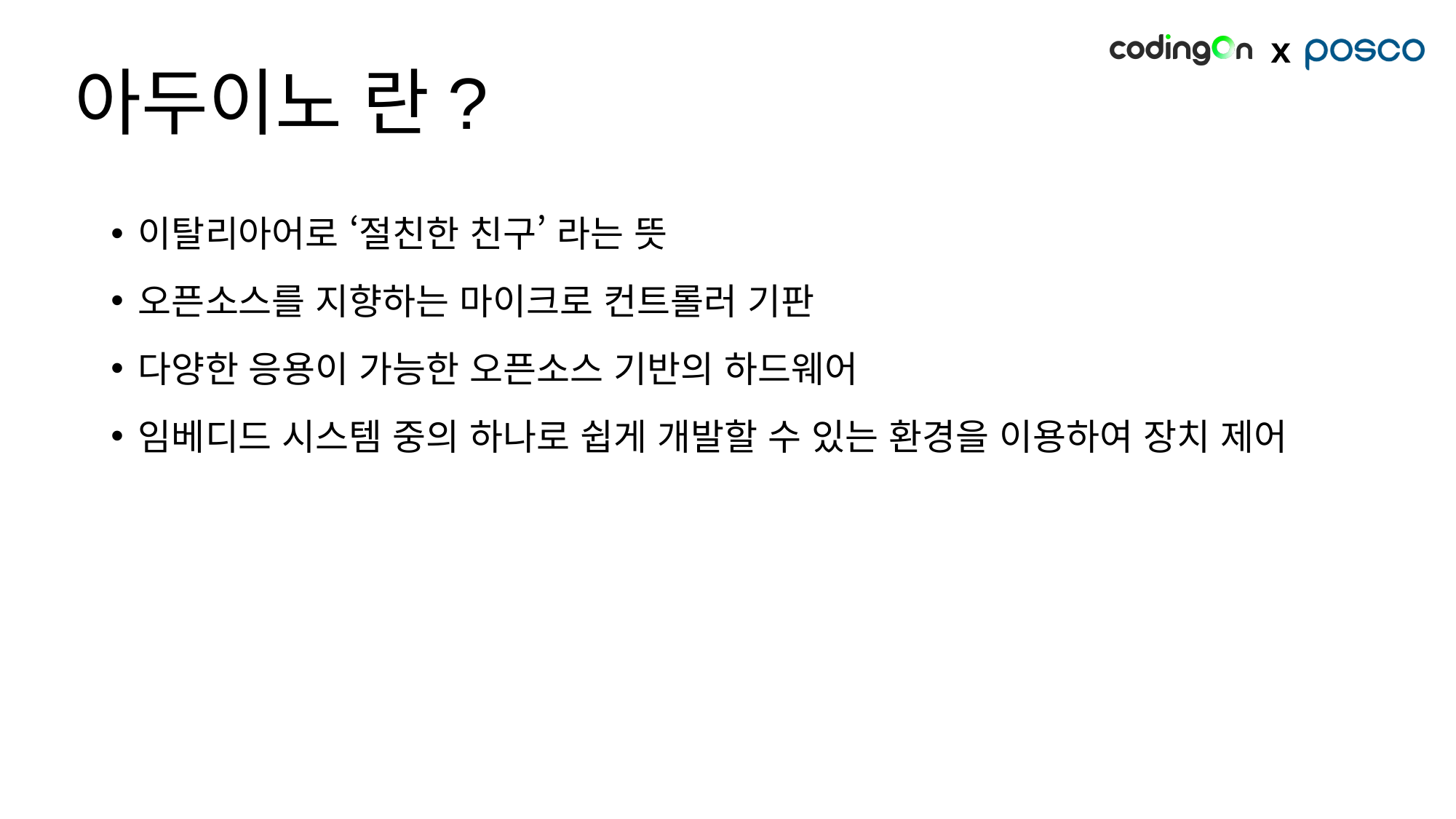

# 아두이노 란?
이탈리아어로 ‘절친한 친구’ 라는 뜻
오픈소스를 지향하는 마이크로 컨트롤러 기판
다양한 응용이 가능한 오픈소스 기반의 하드웨어
임베디드 시스템 중의 하나로 쉽게 개발할 수 있는 환경을 이용하여 장치 제어